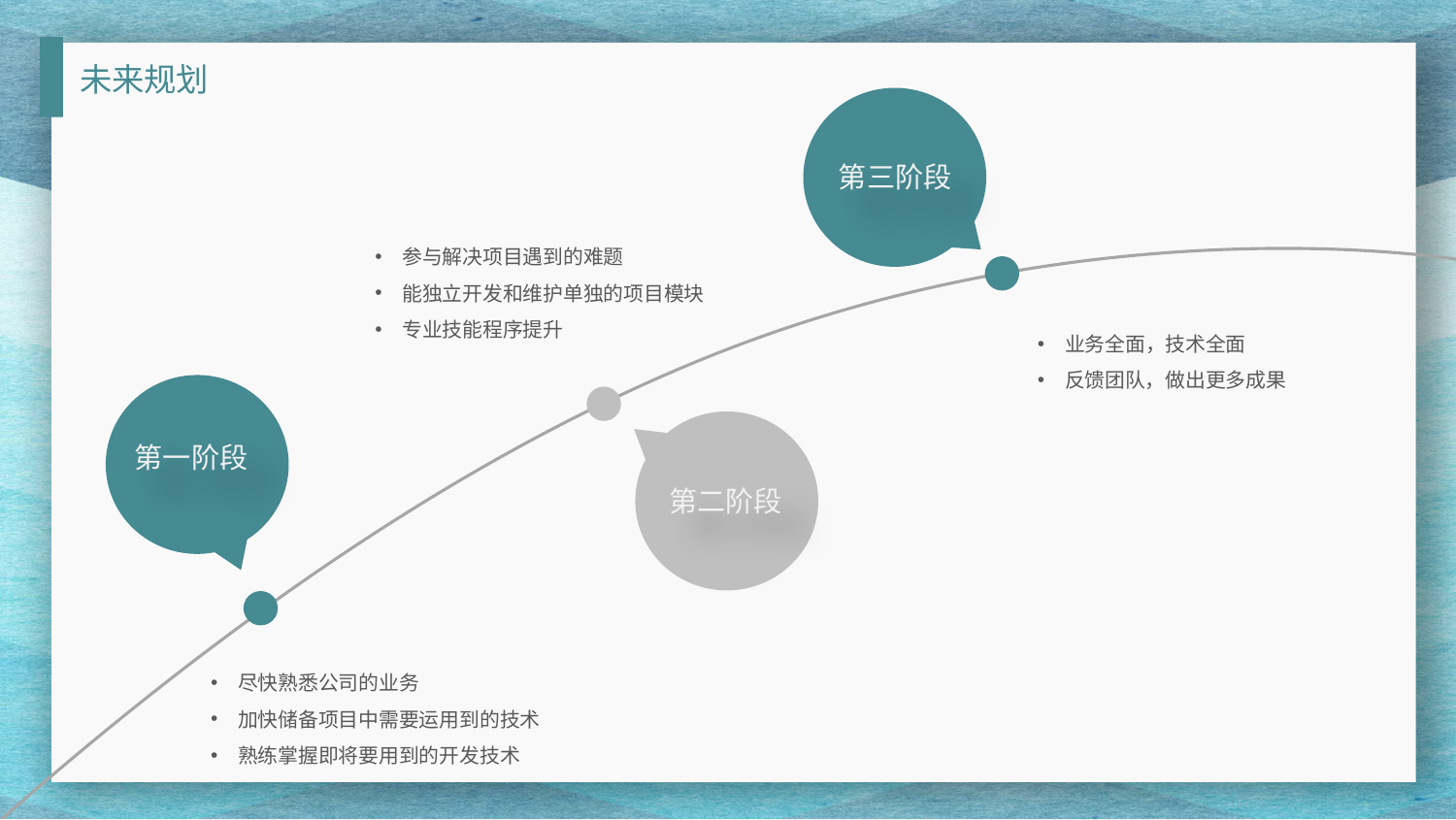

未来规划

第三阶段
参与解决项目遇到的难题
能独立开发和维护单独的项目模块
专业技能程序提升

业务全面，技术全面
反馈团队，做出更多成果

第一阶段

第二阶段

尽快熟悉公司的业务
加快储备项目中需要运用到的技术
熟练掌握即将要用到的开发技术